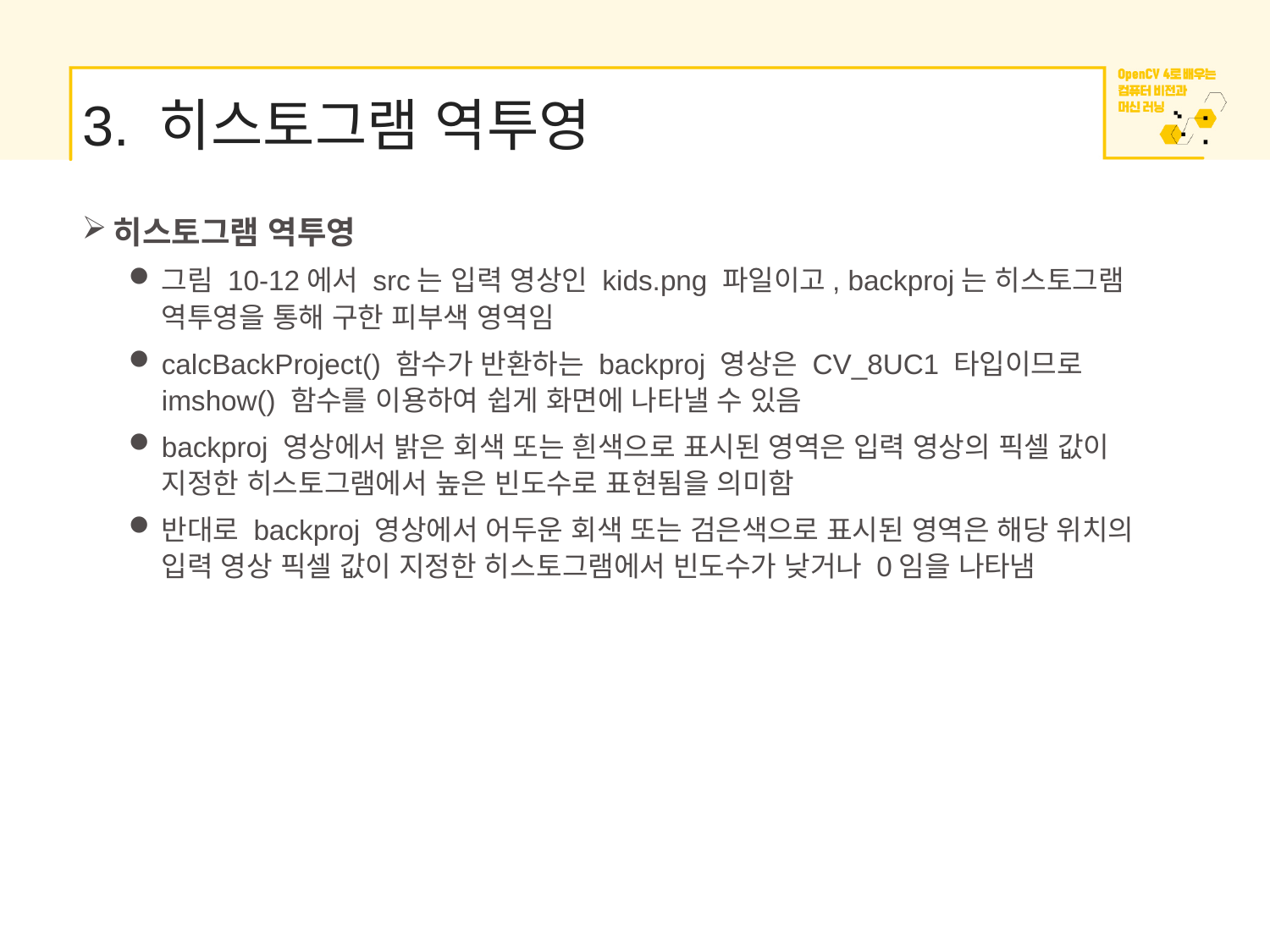

# 3. 히스토그램 역투영
히스토그램 역투영
그림 10-12에서 src는 입력 영상인 kids.png 파일이고, backproj는 히스토그램 역투영을 통해 구한 피부색 영역임
calcBackProject() 함수가 반환하는 backproj 영상은 CV_8UC1 타입이므로 imshow() 함수를 이용하여 쉽게 화면에 나타낼 수 있음
backproj 영상에서 밝은 회색 또는 흰색으로 표시된 영역은 입력 영상의 픽셀 값이 지정한 히스토그램에서 높은 빈도수로 표현됨을 의미함
반대로 backproj 영상에서 어두운 회색 또는 검은색으로 표시된 영역은 해당 위치의 입력 영상 픽셀 값이 지정한 히스토그램에서 빈도수가 낮거나 0임을 나타냄